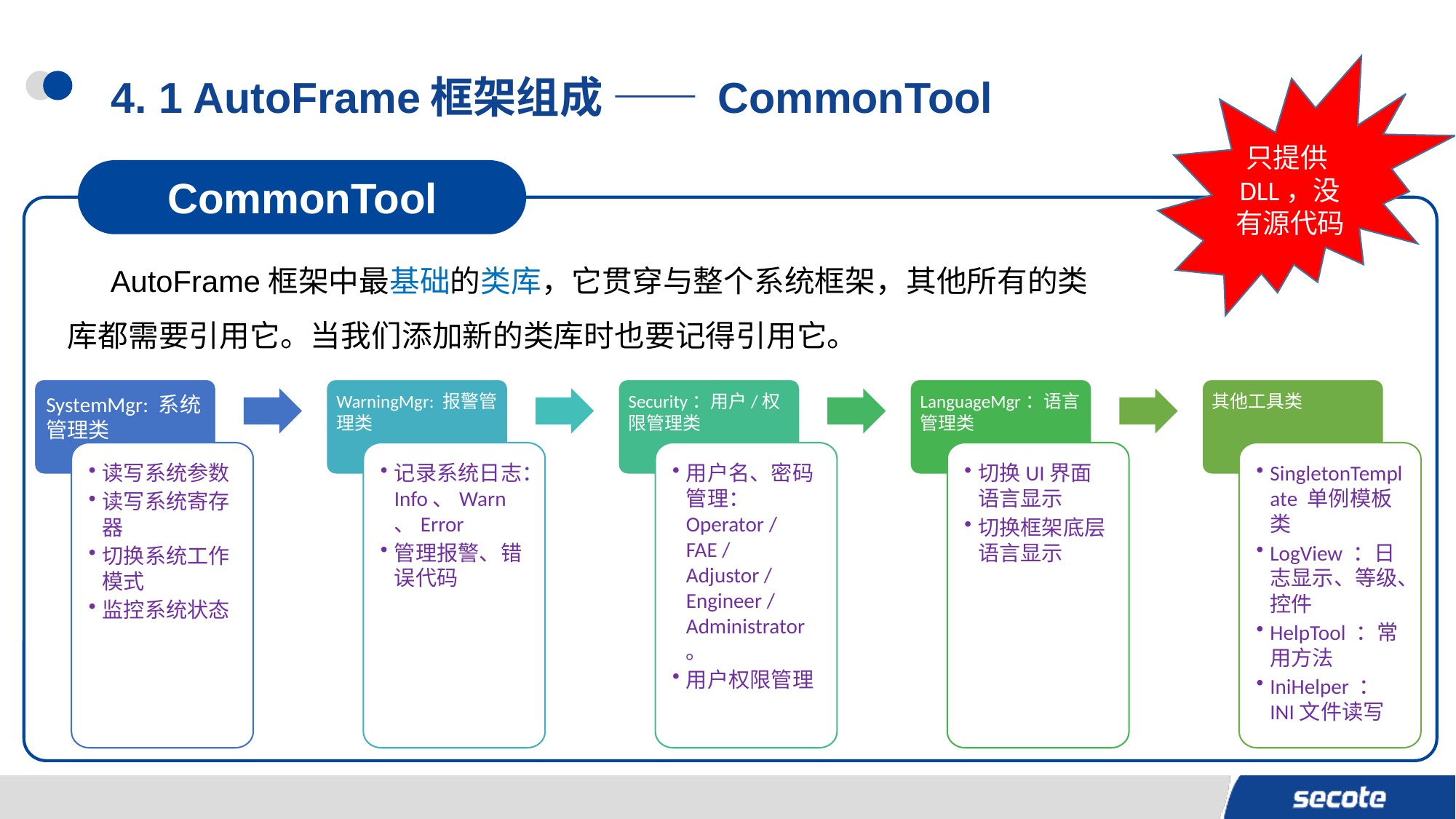

# 4. 1 AutoFrame框架组成 —— CommonTool
只提供DLL，没有源代码

CommonTool

AutoFrame框架中最基础的类库，它贯穿与整个系统框架，其他所有的类库都需要引用它。当我们添加新的类库时也要记得引用它。
SystemMgr: 系统管理类
WarningMgr: 报警管理类
Security：用户/权限管理类
LanguageMgr：语言管理类
其他工具类

读写系统参数
读写系统寄存器
切换系统工作模式
监控系统状态
记录系统日志：Info、Warn、Error
管理报警、错误代码

用户名、密码管理：Operator / FAE / Adjustor / Engineer / Administrator。
用户权限管理
切换UI界面语言显示
切换框架底层语言显示
SingletonTemplate 单例模板类
LogView ：日志显示、等级、控件
HelpTool ：常用方法
IniHelper ：INI文件读写